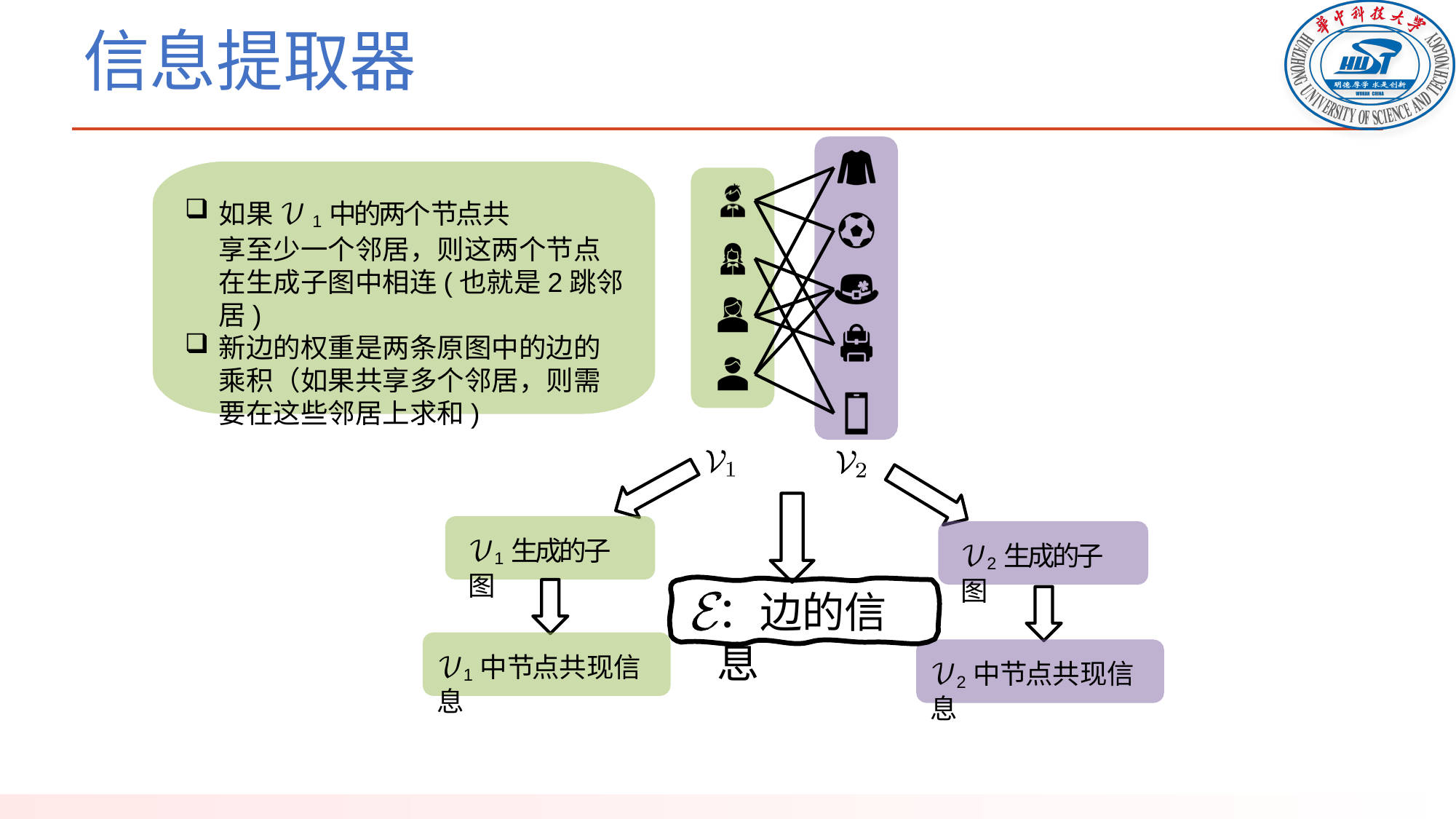

# 信息提取器

如果 𝒱1中的两个节点共
享至少一个邻居，则这两个节点在生成子图中相连(也就是2跳邻居)
新边的权重是两条原图中的边的乘积（如果共享多个邻居，则需要在这些邻居上求和)

𝒱1生成的子图
𝒱2生成的子图

：边的信息

𝒱1中节点共现信息
𝒱2中节点共现信息